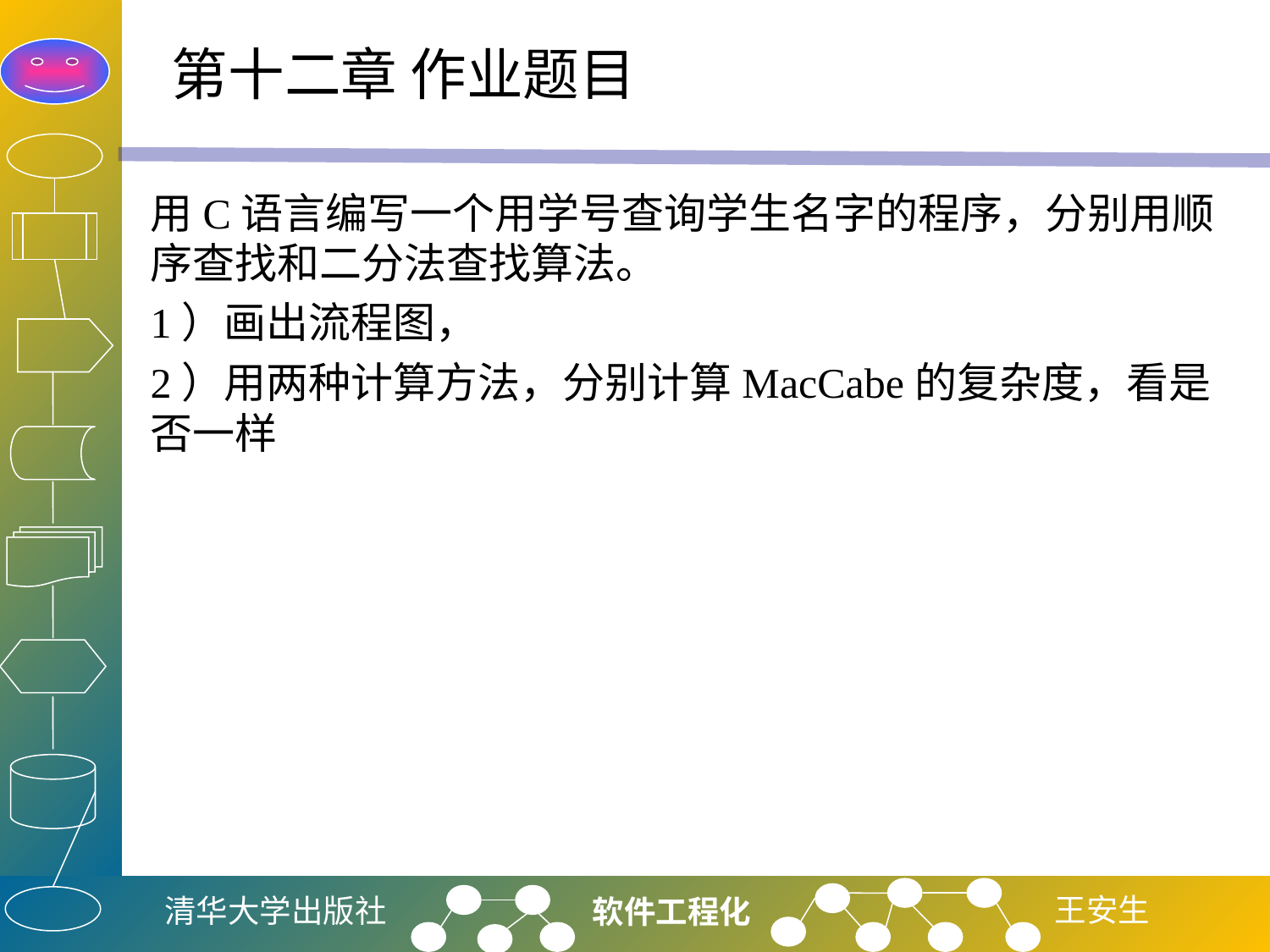

# 第十二章 作业题目
用C语言编写一个用学号查询学生名字的程序，分别用顺序查找和二分法查找算法。
1）画出流程图，
2）用两种计算方法，分别计算MacCabe的复杂度，看是否一样